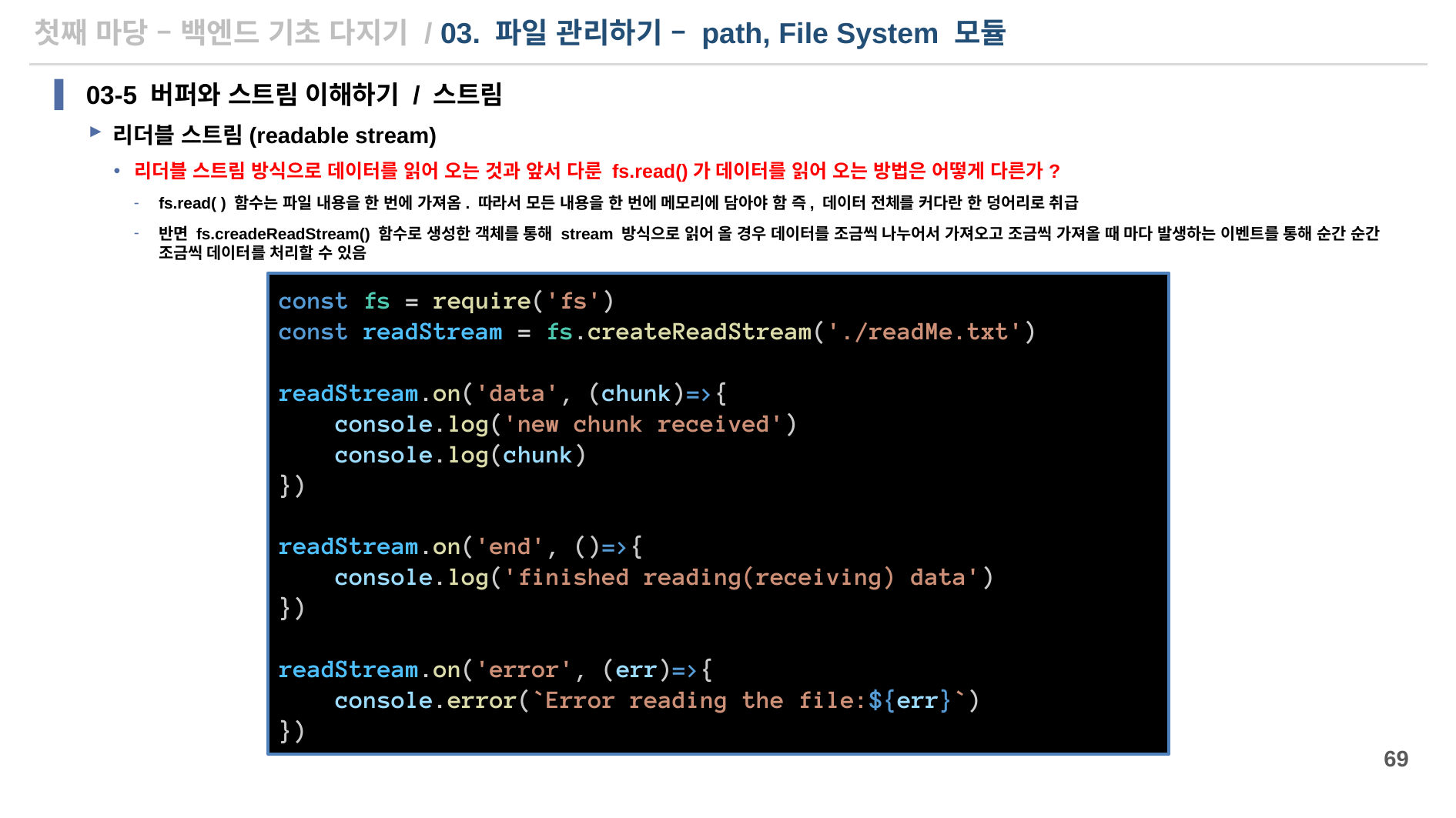

# 첫째 마당 – 백엔드 기초 다지기 / 03. 파일 관리하기 – path, File System 모듈
03-5 버퍼와 스트림 이해하기 / 스트림
리더블 스트림(readable stream)
리더블 스트림 방식으로 데이터를 읽어 오는 것과 앞서 다룬 fs.read()가 데이터를 읽어 오는 방법은 어떻게 다른가?
fs.read( ) 함수는 파일 내용을 한 번에 가져옴. 따라서 모든 내용을 한 번에 메모리에 담아야 함 즉, 데이터 전체를 커다란 한 덩어리로 취급
반면 fs.creadeReadStream() 함수로 생성한 객체를 통해 stream 방식으로 읽어 올 경우 데이터를 조금씩 나누어서 가져오고 조금씩 가져올 때 마다 발생하는 이벤트를 통해 순간 순간 조금씩 데이터를 처리할 수 있음
const fs = require('fs')
const readStream = fs.createReadStream('./readMe.txt')
readStream.on('data', (chunk)=>{
    console.log('new chunk received')
    console.log(chunk)
})
readStream.on('end', ()=>{
    console.log('finished reading(receiving) data')
})
readStream.on('error', (err)=>{
    console.error(`Error reading the file:${err}`)
})
69